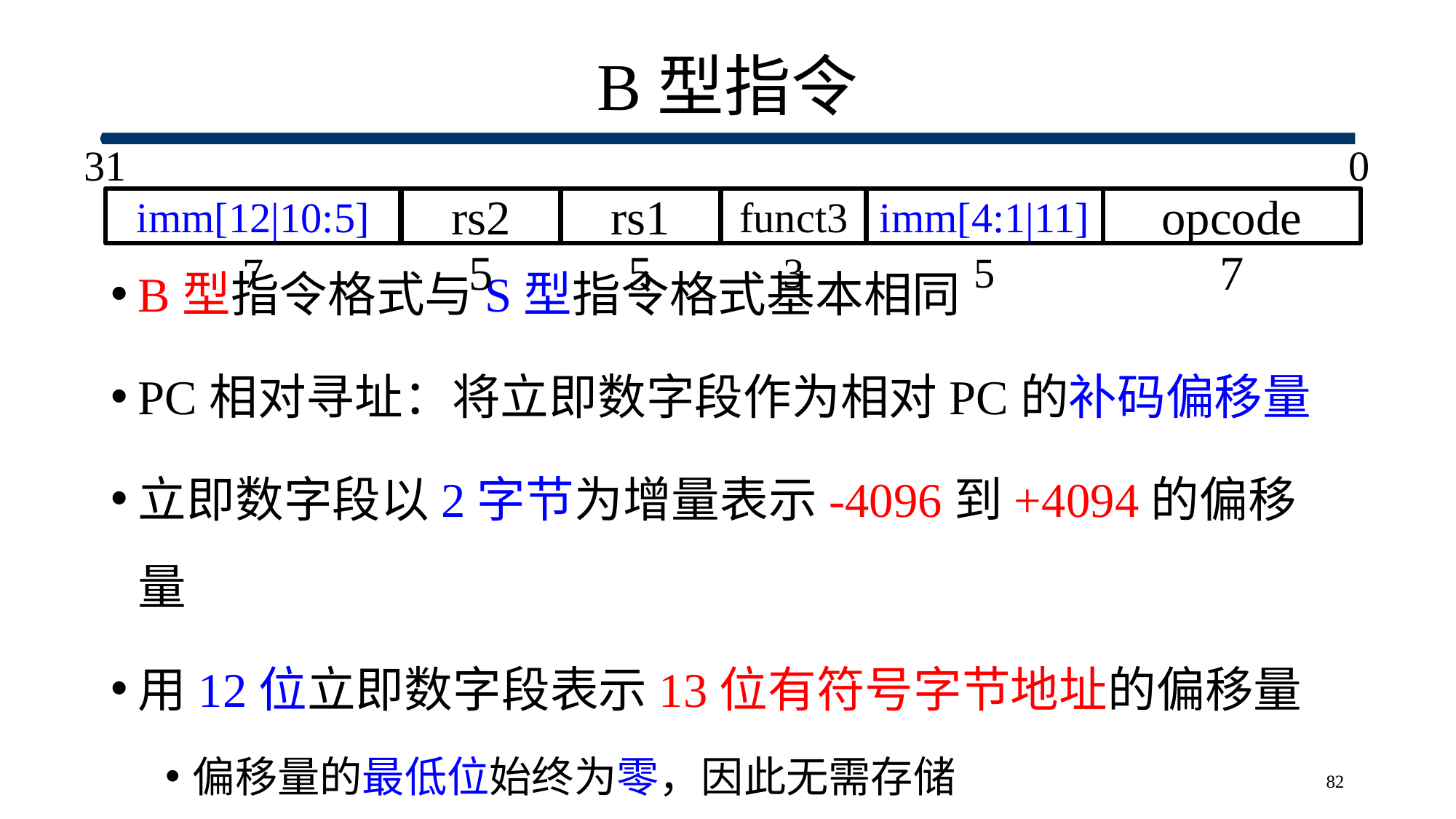

# B型指令
31
0
imm[12|10:5]
rs2
rs1
funct3
imm[4:1|11]
opcode
7
5
5
3
5
7

B型指令格式与S型指令格式基本相同
PC相对寻址：将立即数字段作为相对PC的补码偏移量
立即数字段以2字节为增量表示-4096到+4094的偏移量
用12位立即数字段表示13位有符号字节地址的偏移量
偏移量的最低位始终为零，因此无需存储
82